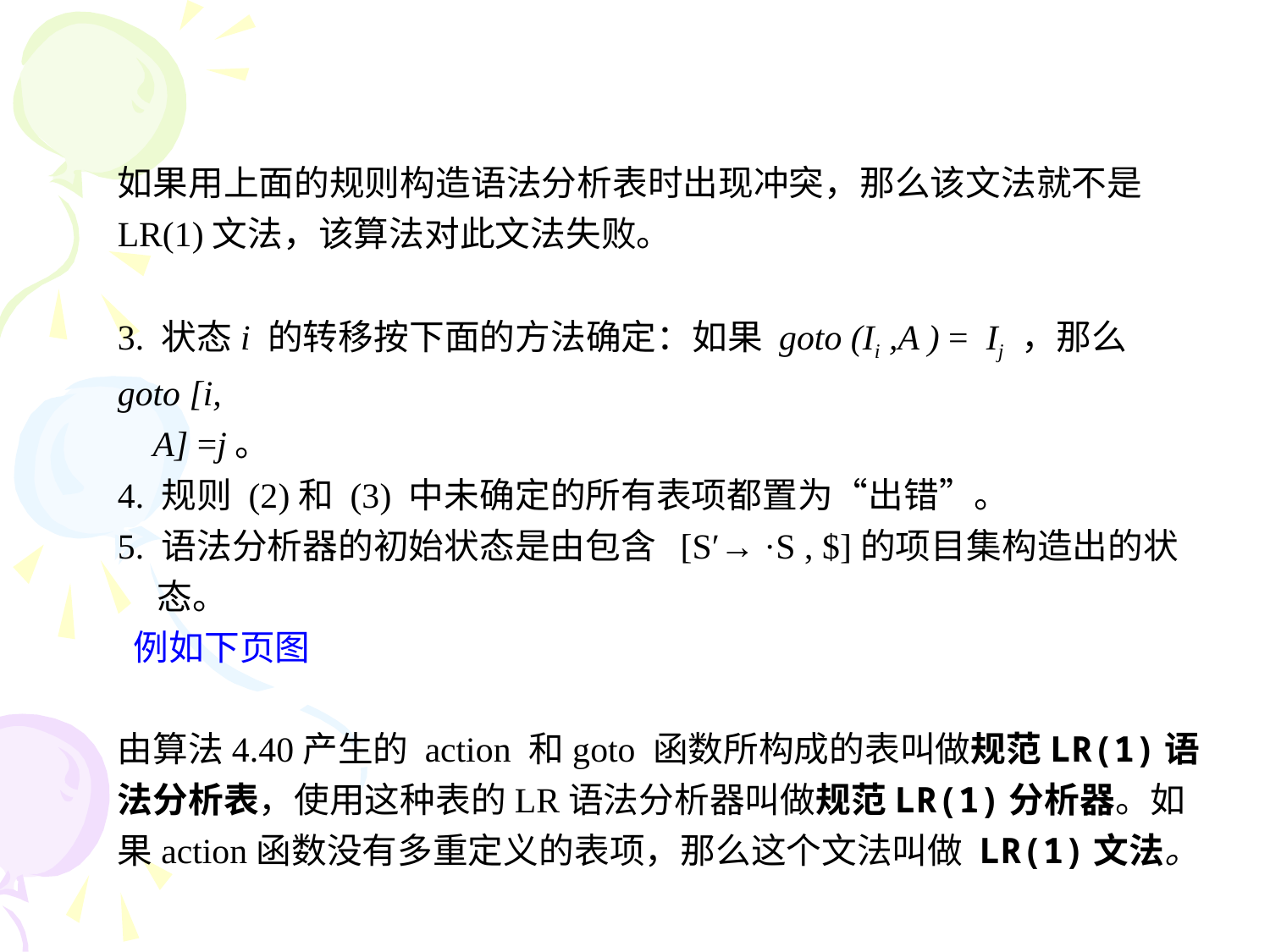

如果用上面的规则构造语法分析表时出现冲突，那么该文法就不是 LR(1)文法，该算法对此文法失败。

3. 状态i 的转移按下面的方法确定：如果 goto (Ii ,A ) =  Ij ，那么 goto [i,
    A] =j。
4. 规则 (2)和 (3) 中未确定的所有表项都置为“出错”。
5. 语法分析器的初始状态是由包含  [S′→ ·S , $]的项目集构造出的状
    态。
 例如下页图

由算法4.40产生的 action 和goto 函数所构成的表叫做规范LR(1)语法分析表，使用这种表的LR语法分析器叫做规范LR(1)分析器。如果action函数没有多重定义的表项，那么这个文法叫做 LR(1)文法。
169